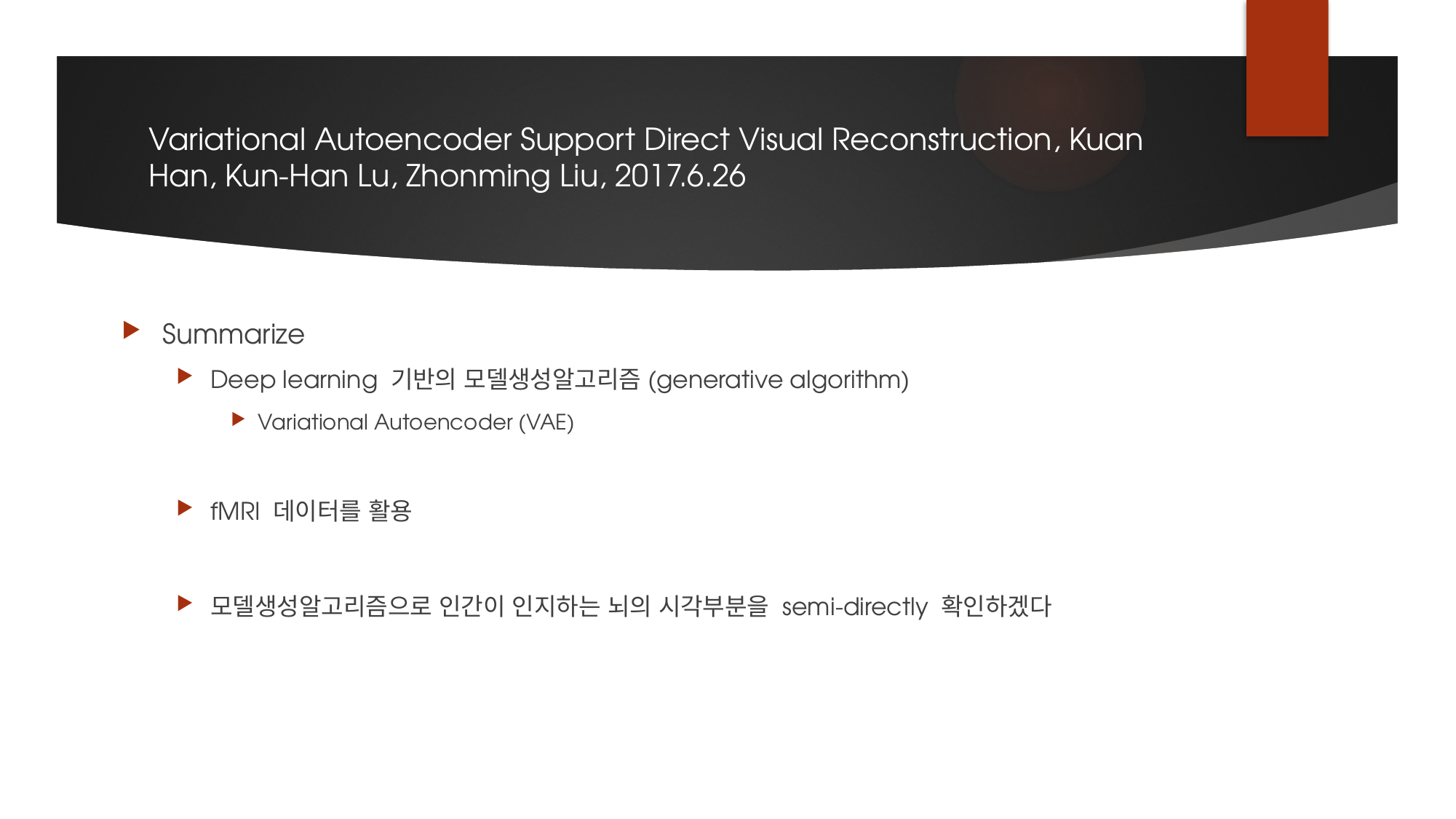

# Variational Autoencoder Support Direct Visual Reconstruction, Kuan Han, Kun-Han Lu, Zhonming Liu, 2017.6.26
Summarize
Deep learning 기반의 모델생성알고리즘(generative algorithm)
Variational Autoencoder (VAE)

fMRI 데이터를 활용

모델생성알고리즘으로 인간이 인지하는 뇌의 시각부분을 semi-directly 확인하겠다